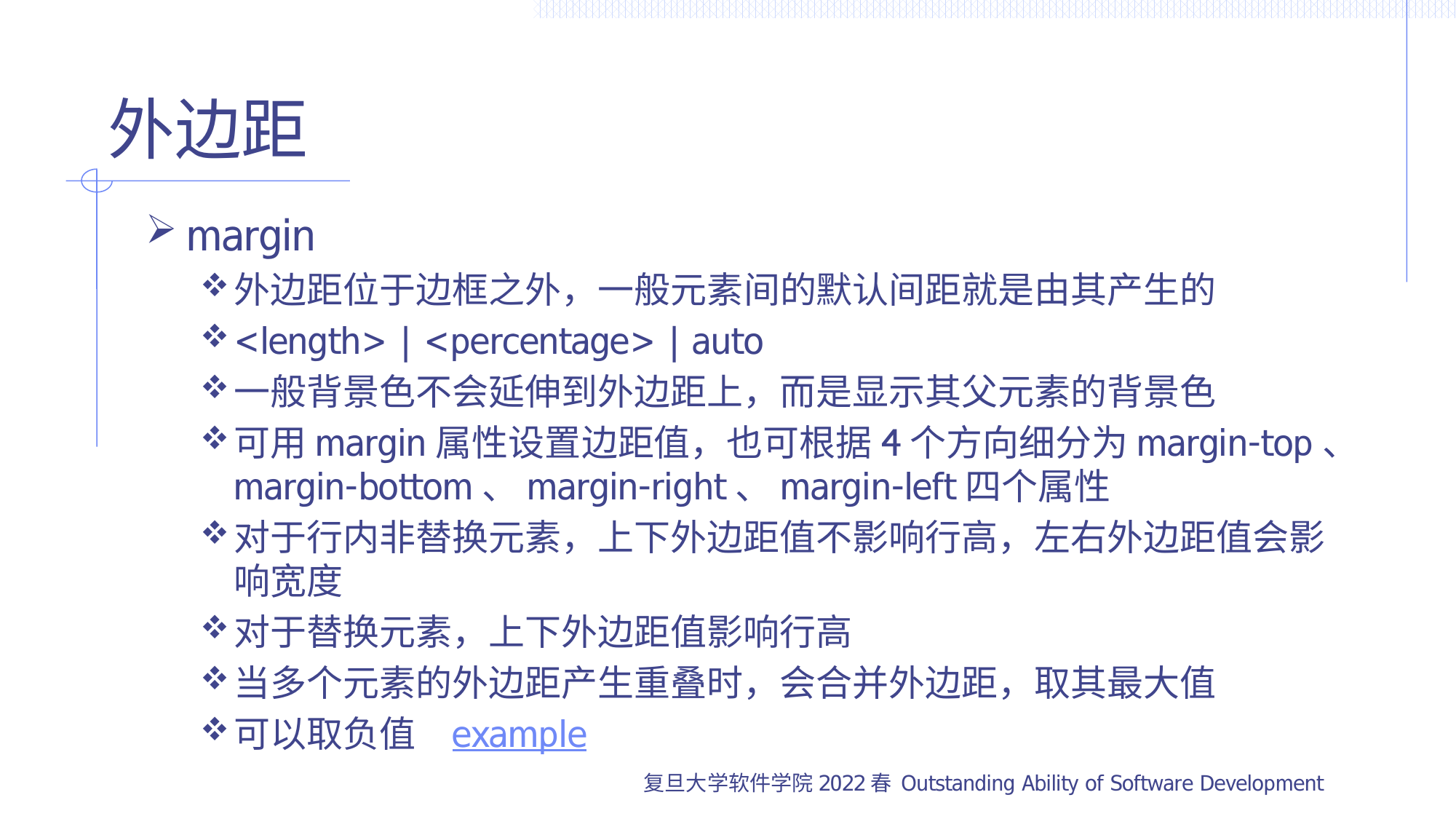

# 外边距
margin
外边距位于边框之外，一般元素间的默认间距就是由其产生的
<length> | <percentage> | auto
一般背景色不会延伸到外边距上，而是显示其父元素的背景色
可用margin属性设置边距值，也可根据4个方向细分为margin-top、margin-bottom、margin-right、margin-left四个属性
对于行内非替换元素，上下外边距值不影响行高，左右外边距值会影响宽度
对于替换元素，上下外边距值影响行高
当多个元素的外边距产生重叠时，会合并外边距，取其最大值
可以取负值	example